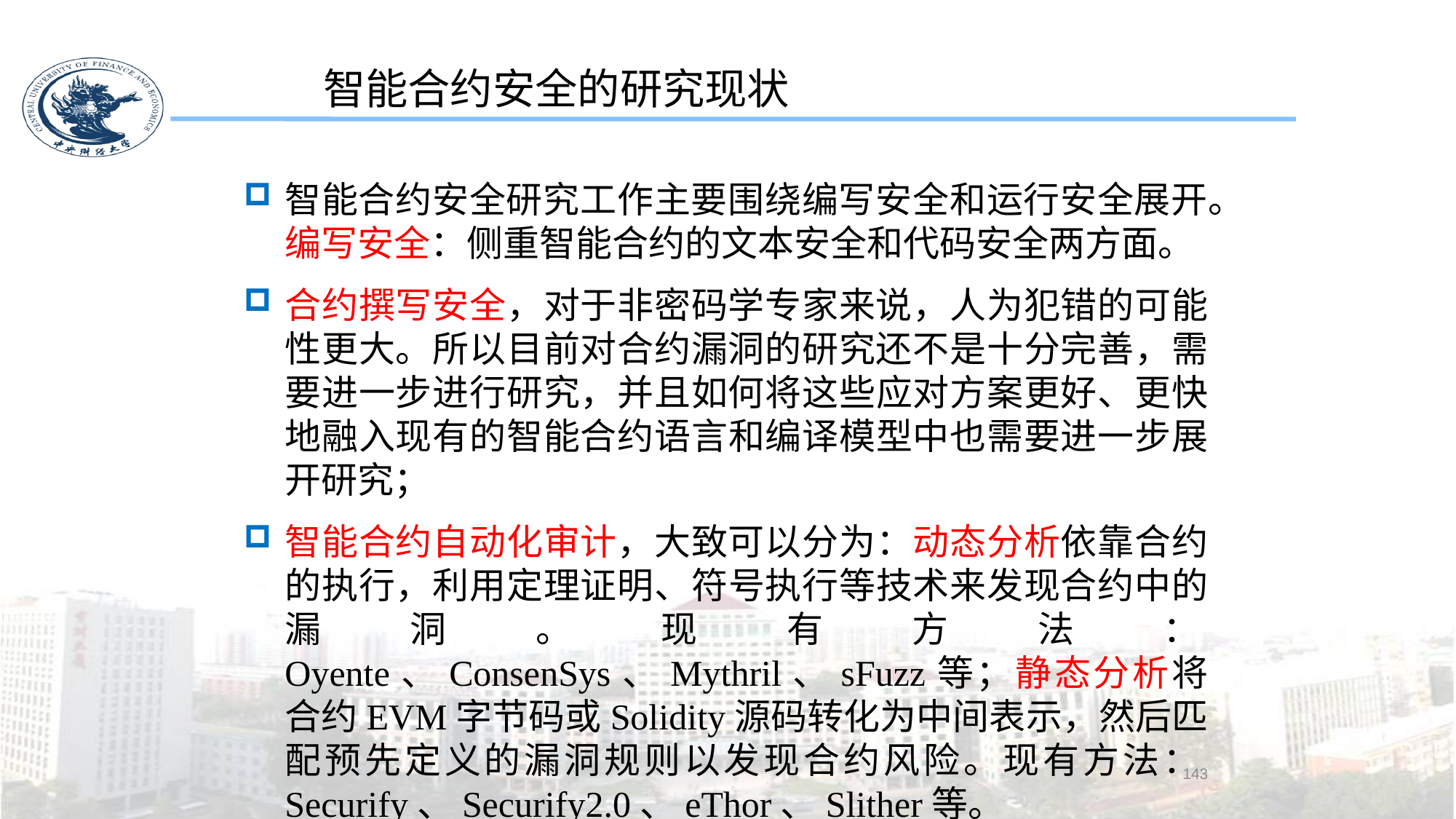

智能合约安全的研究现状
智能合约安全研究工作主要围绕编写安全和运行安全展开。编写安全：侧重智能合约的文本安全和代码安全两方面。
合约撰写安全，对于非密码学专家来说，人为犯错的可能性更大。所以目前对合约漏洞的研究还不是十分完善，需要进一步进行研究，并且如何将这些应对方案更好、更快地融入现有的智能合约语言和编译模型中也需要进一步展开研究；
智能合约自动化审计，大致可以分为：动态分析依靠合约的执行，利用定理证明、符号执行等技术来发现合约中的漏洞。现有方法：Oyente、ConsenSys、Mythril、sFuzz等；静态分析将合约EVM字节码或Solidity源码转化为中间表示，然后匹配预先定义的漏洞规则以发现合约风险。现有方法：Securify、Securify2.0、eThor、Slither等。

143